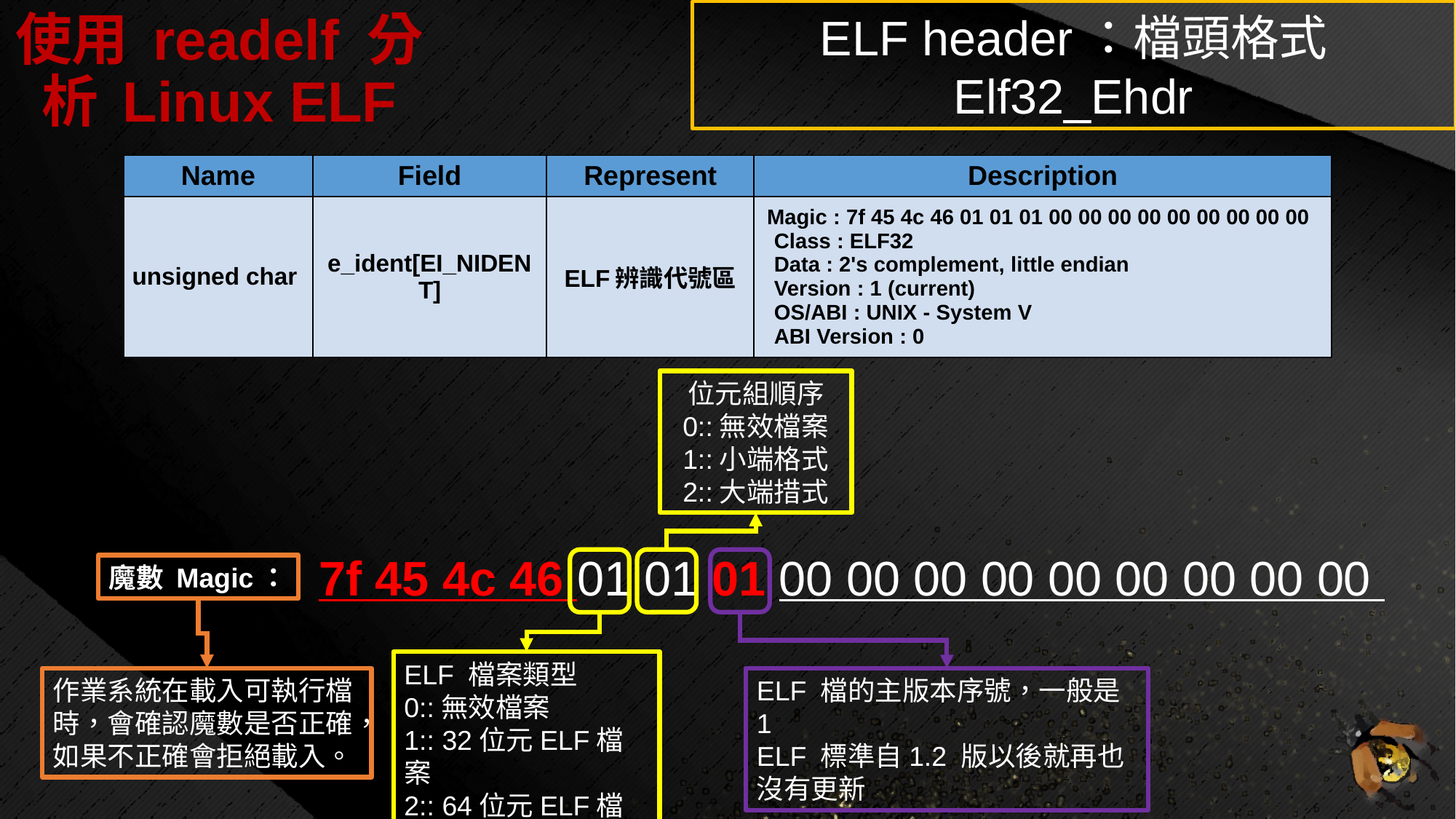

使用 readelf 分析 Linux ELF
ELF header：檔頭格式 Elf32_Ehdr
| Name | Field | Represent | Description |
| --- | --- | --- | --- |
| unsigned char | e\_ident[EI\_NIDENT] | ELF辨識代號區 | Magic : 7f 45 4c 46 01 01 01 00 00 00 00 00 00 00 00 00 Class : ELF32 Data : 2's complement, little endian Version : 1 (current) OS/ABI : UNIX - System V ABI Version : 0 |
位元組順序
0::無效檔案
1::小端格式
2::大端措式
7f 45 4c 46 01 01 01 00 00 00 00 00 00 00 00 00

魔數 Magic：
ELF 檔案類型
0::無效檔案
1:: 32位元ELF檔案
2:: 64位元ELF檔案
作業系統在載入可執行檔時，會確認魔數是否正確，
如果不正確會拒絕載入。
ELF 檔的主版本序號，一般是1
ELF 標準自1.2 版以後就再也沒有更新